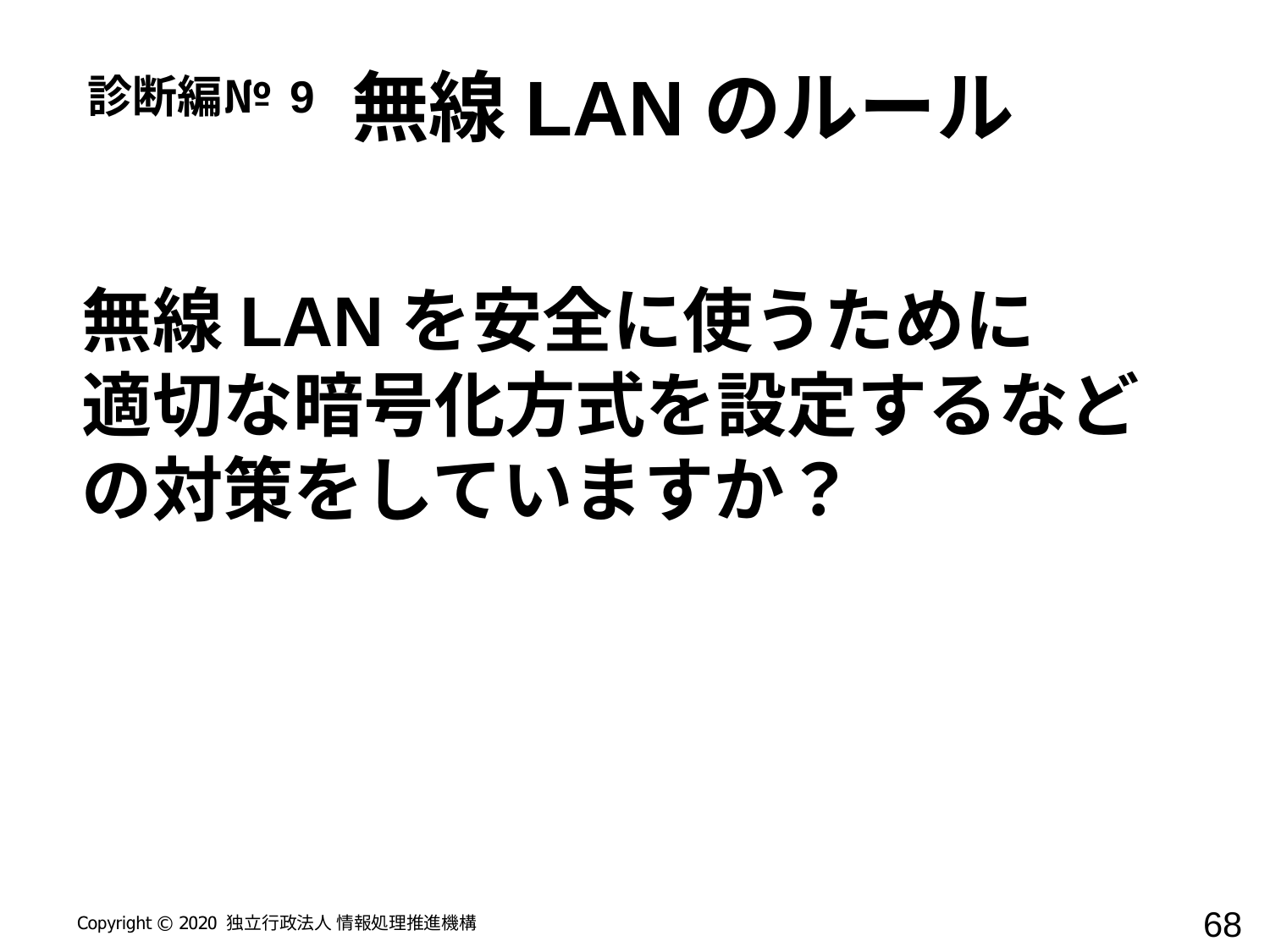

# 診断編№9 無線LANのルール

無線LANを安全に使うために
適切な暗号化方式を設定するなどの対策をしていますか？